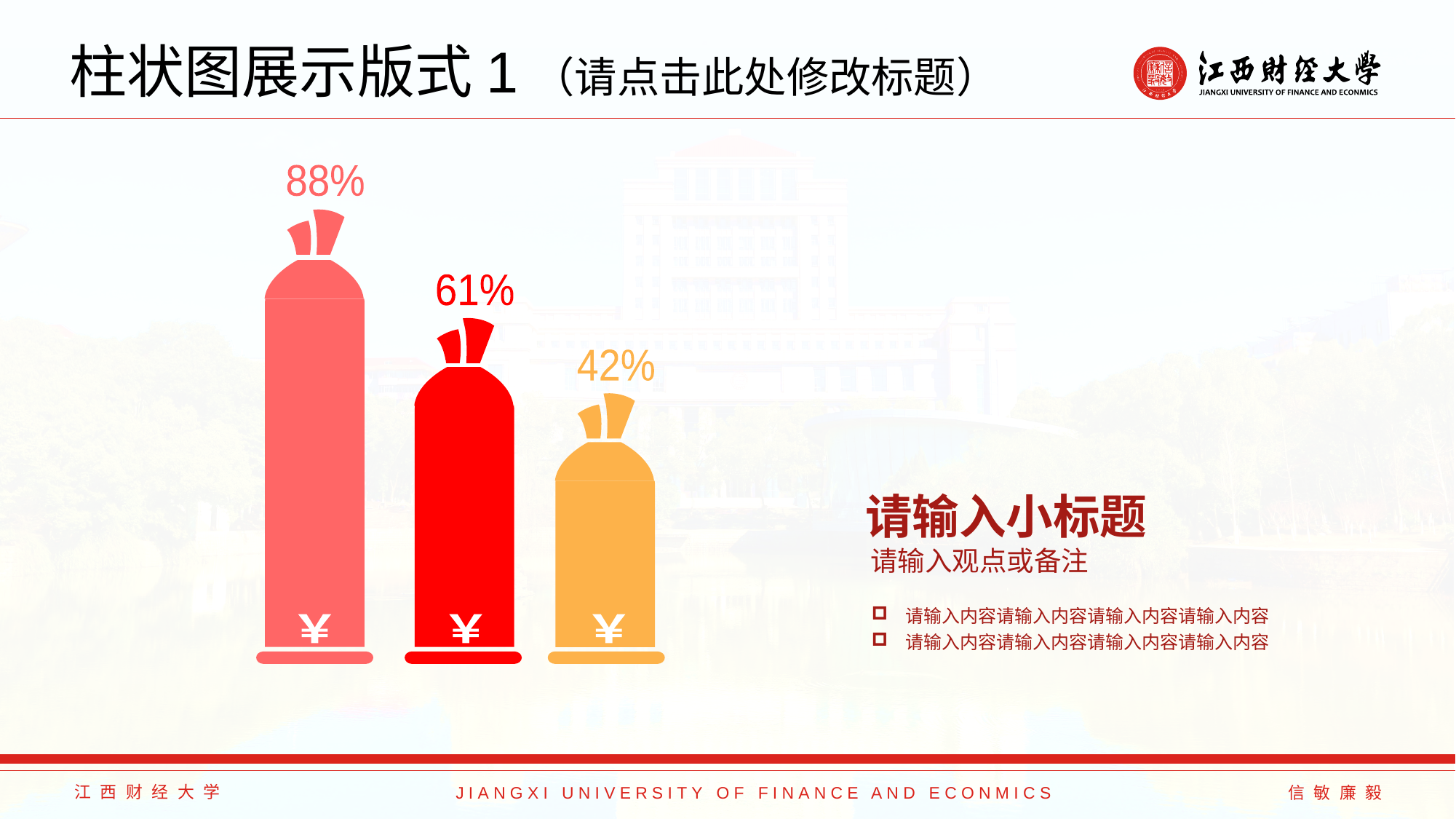

# 柱状图展示版式1（请点击此处修改标题）

88%

61%

42%

￥
￥
￥

请输入小标题
请输入观点或备注
请输入内容请输入内容请输入内容请输入内容
请输入内容请输入内容请输入内容请输入内容